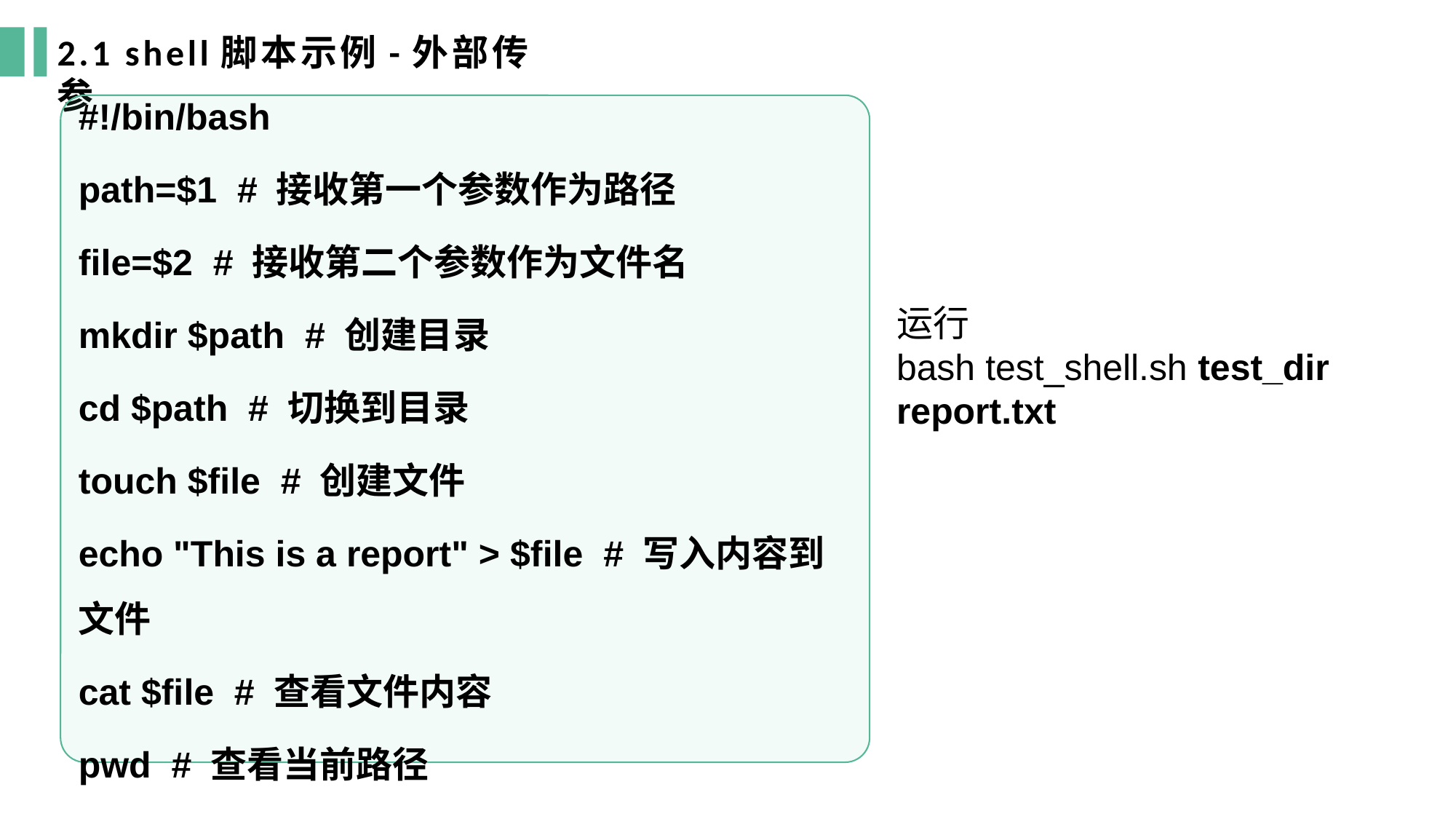

2.1 shell脚本示例-外部传参
#!/bin/bash
path=$1  # 接收第一个参数作为路径
file=$2  # 接收第二个参数作为文件名
mkdir $path  # 创建目录
cd $path  # 切换到目录
touch $file  # 创建文件
echo "This is a report" > $file  # 写入内容到文件
cat $file  # 查看文件内容
pwd  # 查看当前路径
运行
bash test_shell.sh test_dir report.txt